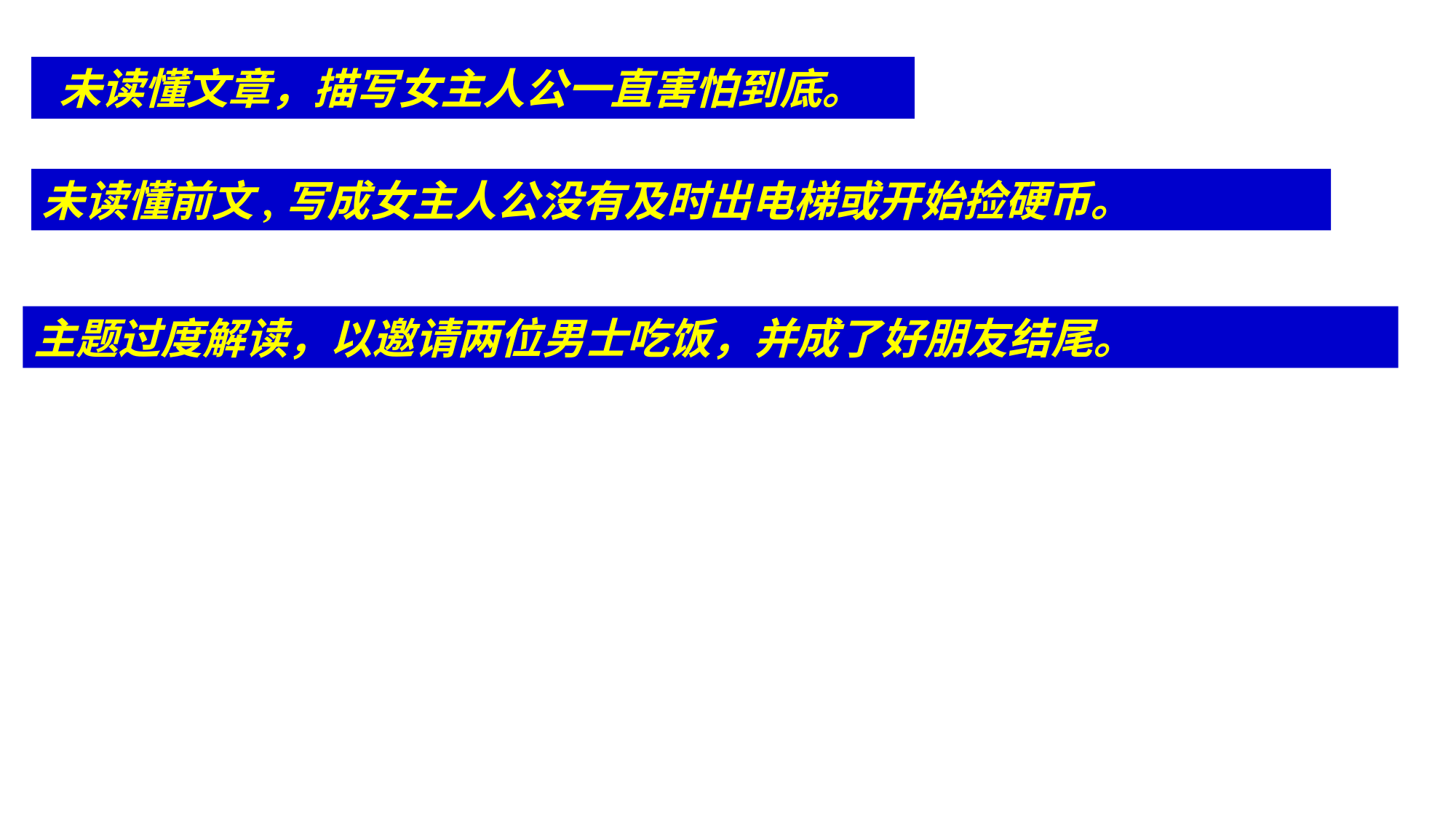

未读懂文章，描写女主人公一直害怕到底。
未读懂前文,写成女主人公没有及时出电梯或开始捡硬币。
主题过度解读，以邀请两位男士吃饭，并成了好朋友结尾。